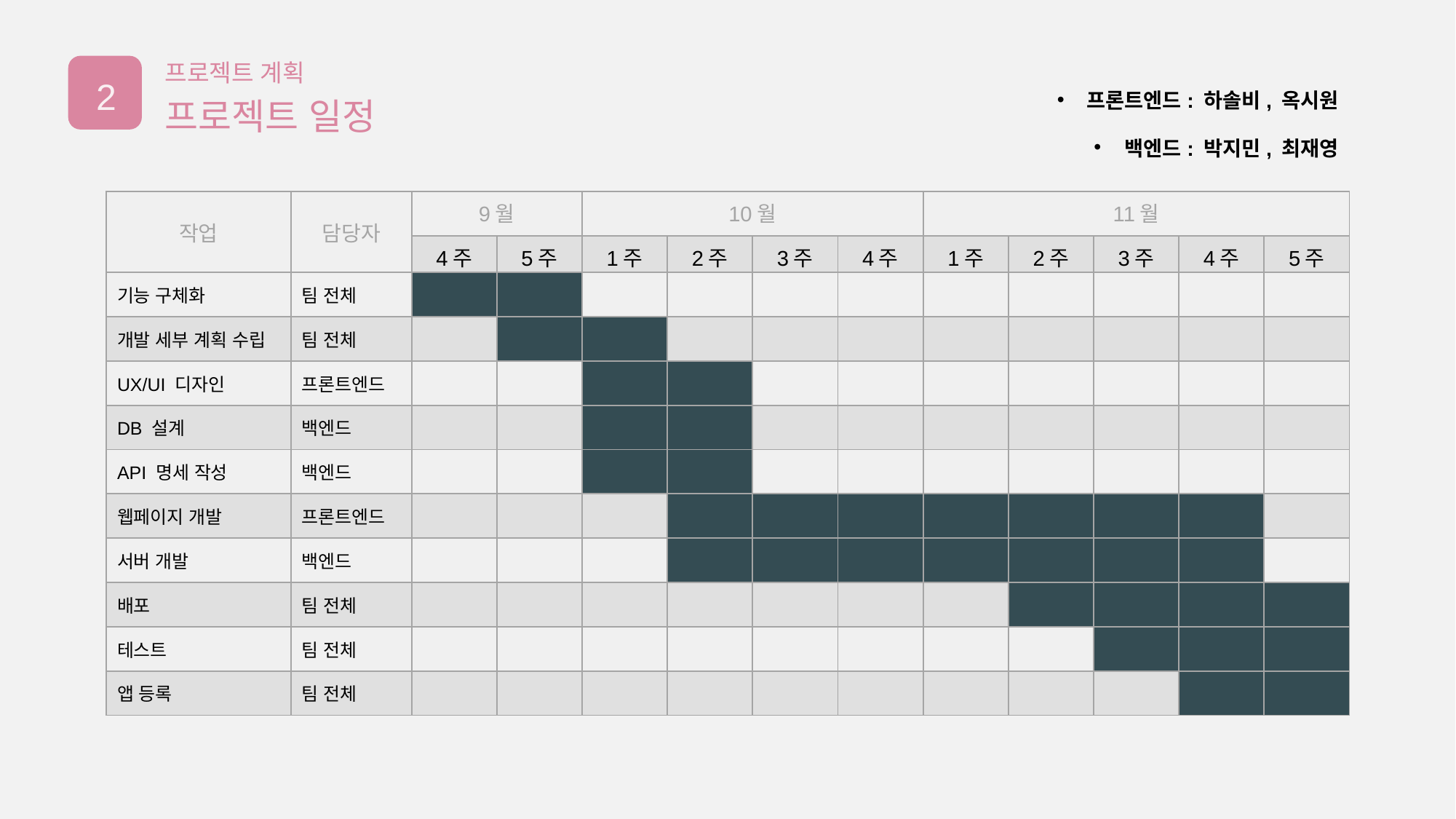

프로젝트 계획

2
프론트엔드: 하솔비, 옥시원
백엔드: 박지민, 최재영
프로젝트 일정
| 작업 | 담당자 | 9월 |  | 10월 |  |  |  | 11월 |  |  |  |  |
| --- | --- | --- | --- | --- | --- | --- | --- | --- | --- | --- | --- | --- |
|  |  | 4주 | 5주 | 1주 | 2주 | 3주 | 4주 | 1주 | 2주 | 3주 | 4주 | 5주 |
| 기능 구체화 | 팀 전체 |  |  |  |  |  |  |  |  |  |  |  |
| 개발 세부 계획 수립 | 팀 전체 |  |  |  |  |  |  |  |  |  |  |  |
| UX/UI 디자인 | 프론트엔드 |  |  |  |  |  |  |  |  |  |  |  |
| DB 설계 | 백엔드 |  |  |  |  |  |  |  |  |  |  |  |
| API 명세 작성 | 백엔드 |  |  |  |  |  |  |  |  |  |  |  |
| 웹페이지 개발 | 프론트엔드 |  |  |  |  |  |  |  |  |  |  |  |
| 서버 개발 | 백엔드 |  |  |  |  |  |  |  |  |  |  |  |
| 배포 | 팀 전체 |  |  |  |  |  |  |  |  |  |  |  |
| 테스트 | 팀 전체 |  |  |  |  |  |  |  |  |  |  |  |
| 앱 등록 | 팀 전체 |  |  |  |  |  |  |  |  |  |  |  |